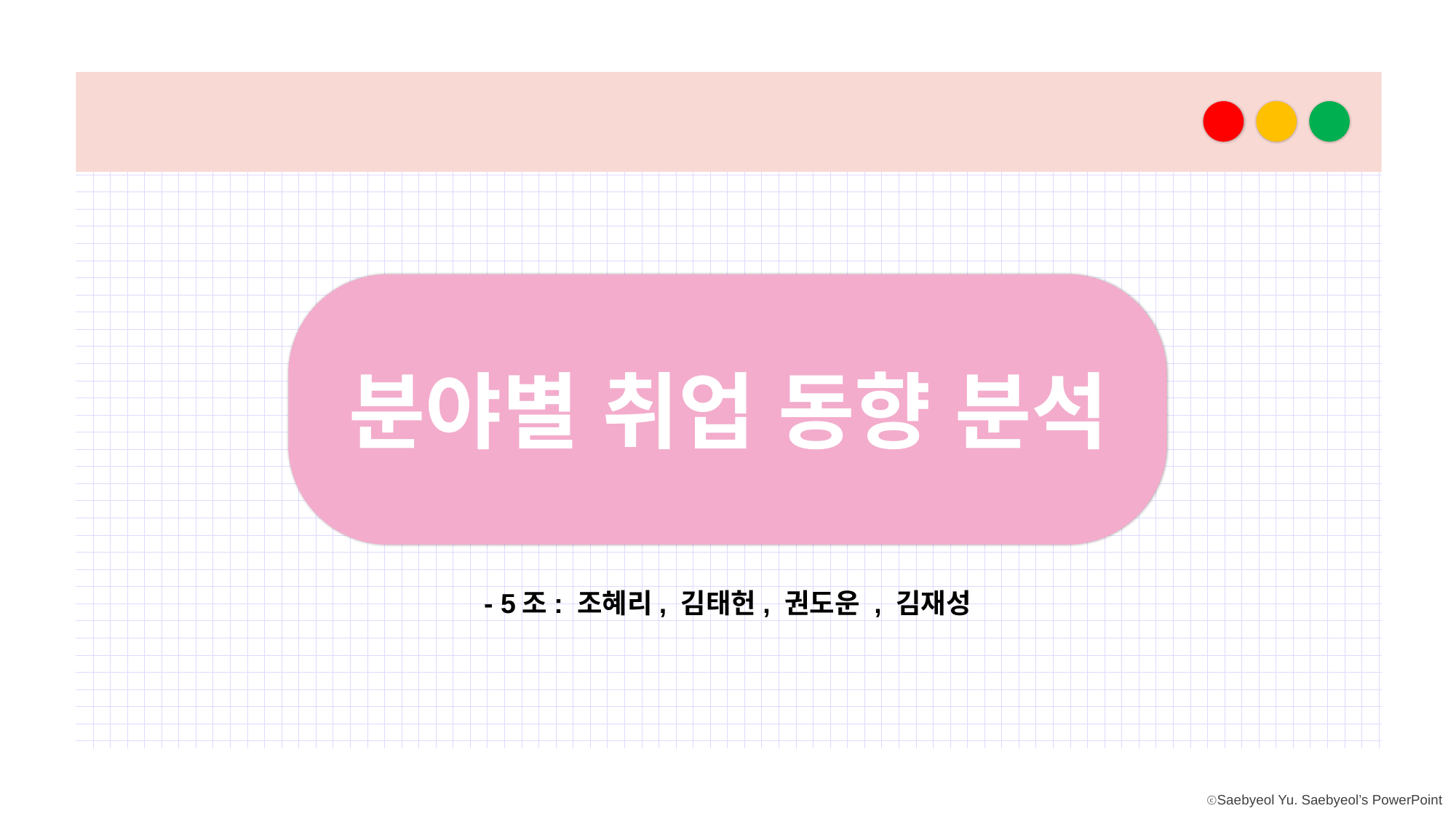

분야별 취업 동향 분석
- 5조: 조혜리, 김태헌, 권도운 , 김재성